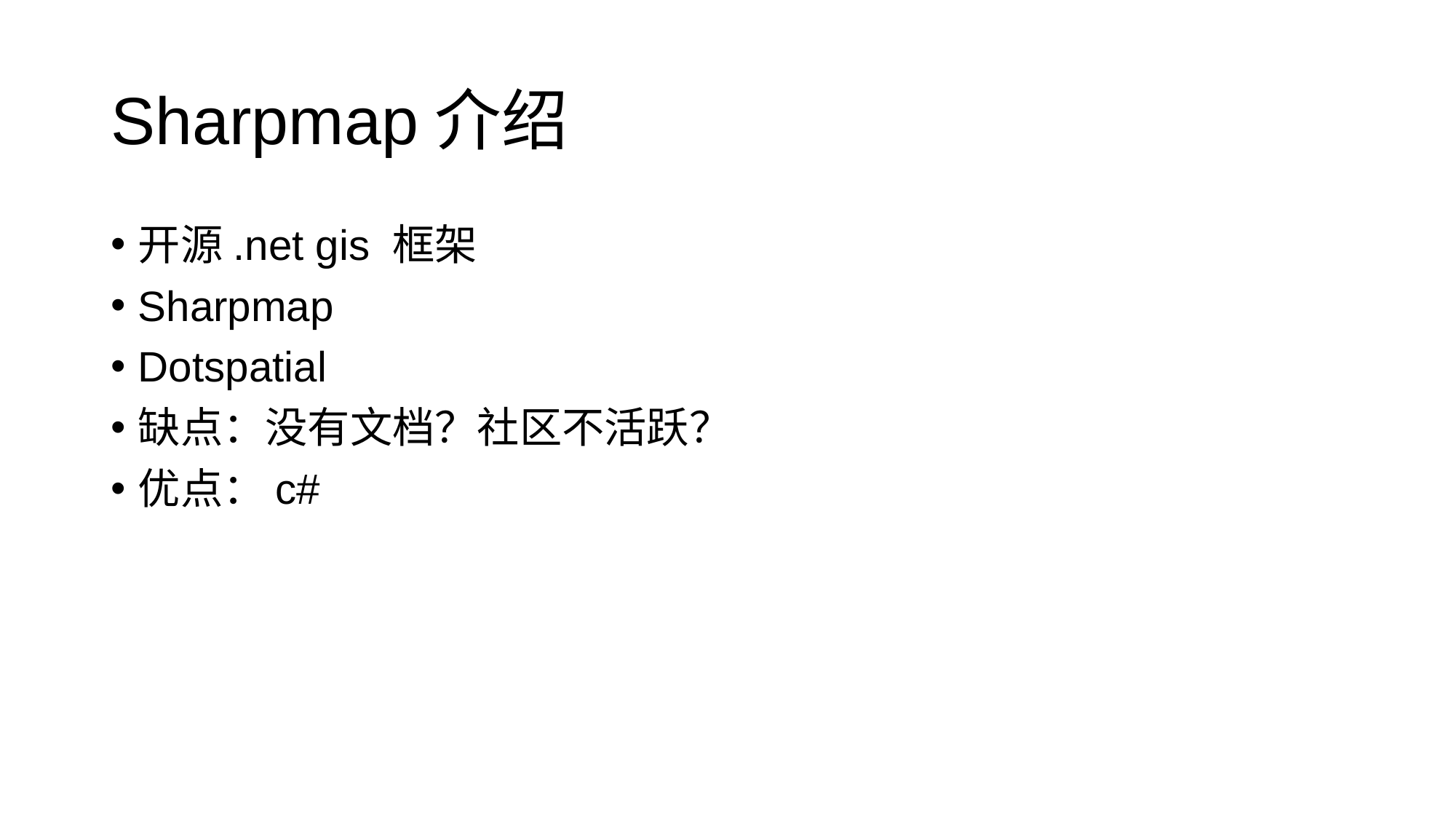

# Sharpmap介绍
开源.net gis 框架
Sharpmap
Dotspatial
缺点：没有文档？社区不活跃？
优点：c#